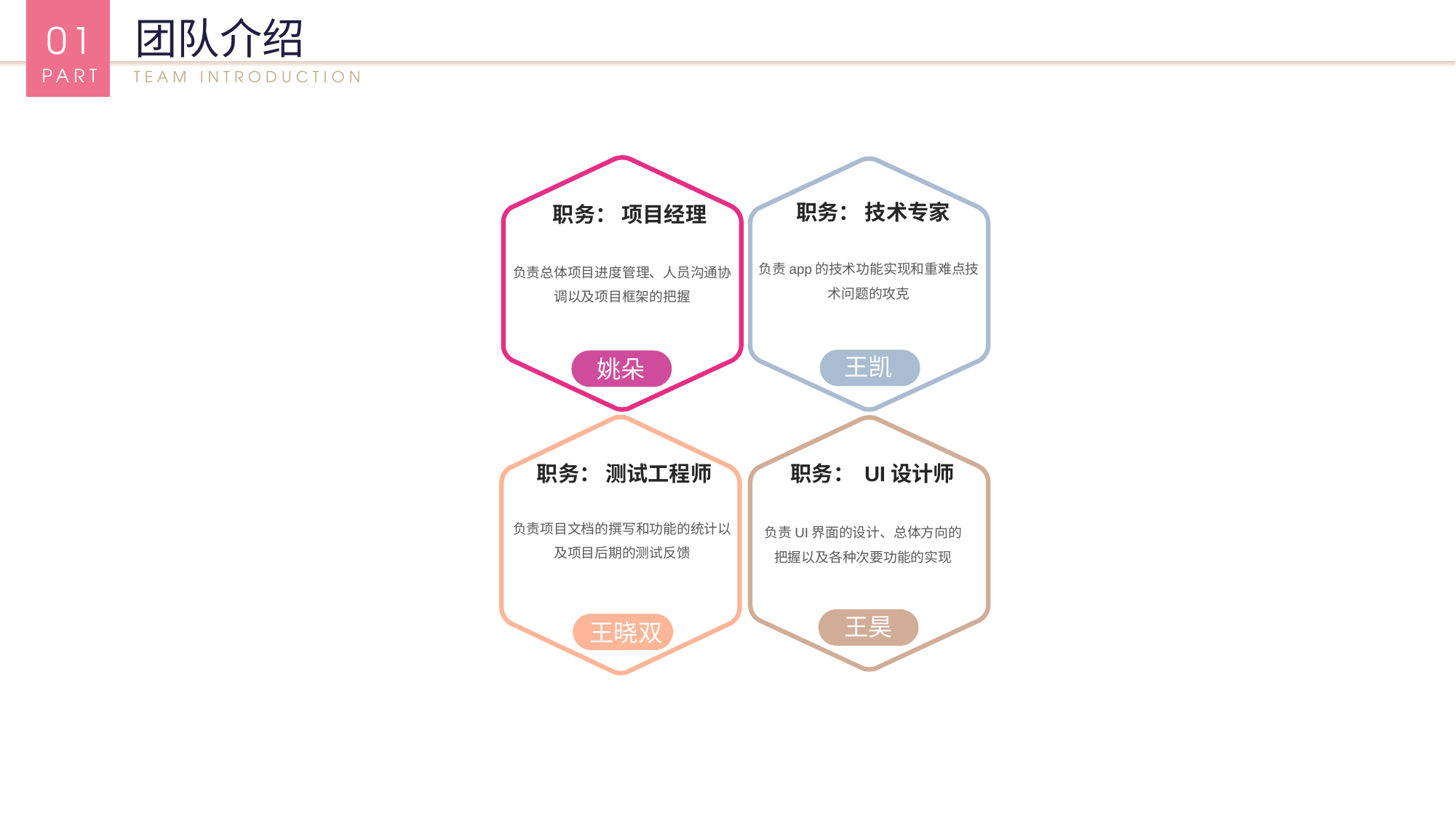

01
PART
团队介绍
TEAM INTRODUCTION

职务： 技术专家
职务： 项目经理
负责app的技术功能实现和重难点技术问题的攻克
负责总体项目进度管理、人员沟通协调以及项目框架的把握
王凯
姚朵

职务： UI设计师
职务： 测试工程师
负责项目文档的撰写和功能的统计以及项目后期的测试反馈
负责UI界面的设计、总体方向的把握以及各种次要功能的实现
王昊

王晓双